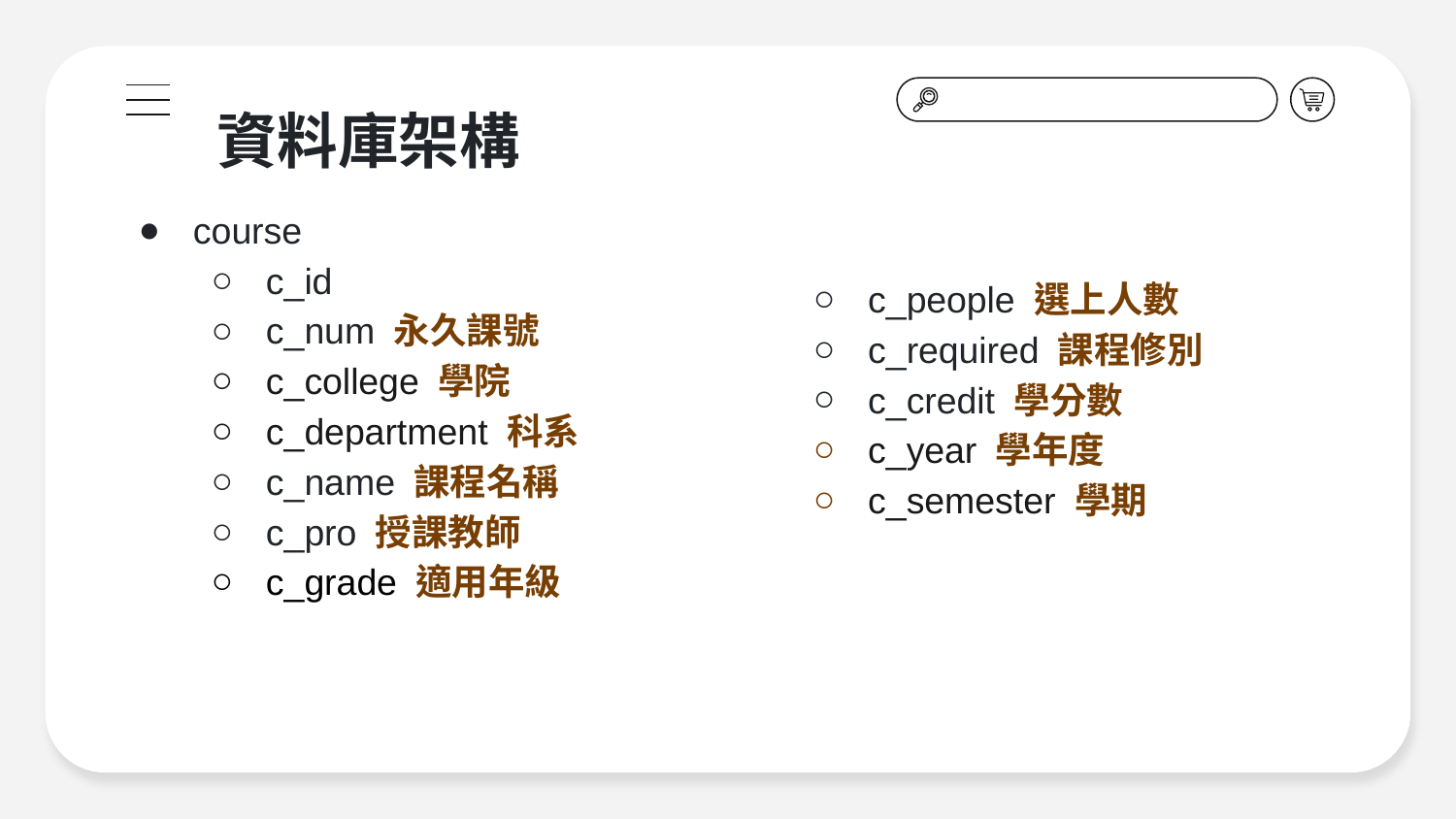

# 資料庫架構
course
c_id
c_num 永久課號
c_college 學院
c_department 科系
c_name 課程名稱
c_pro 授課教師
c_grade 適用年級

c_people 選上人數
c_required 課程修別
c_credit 學分數
c_year 學年度
c_semester 學期